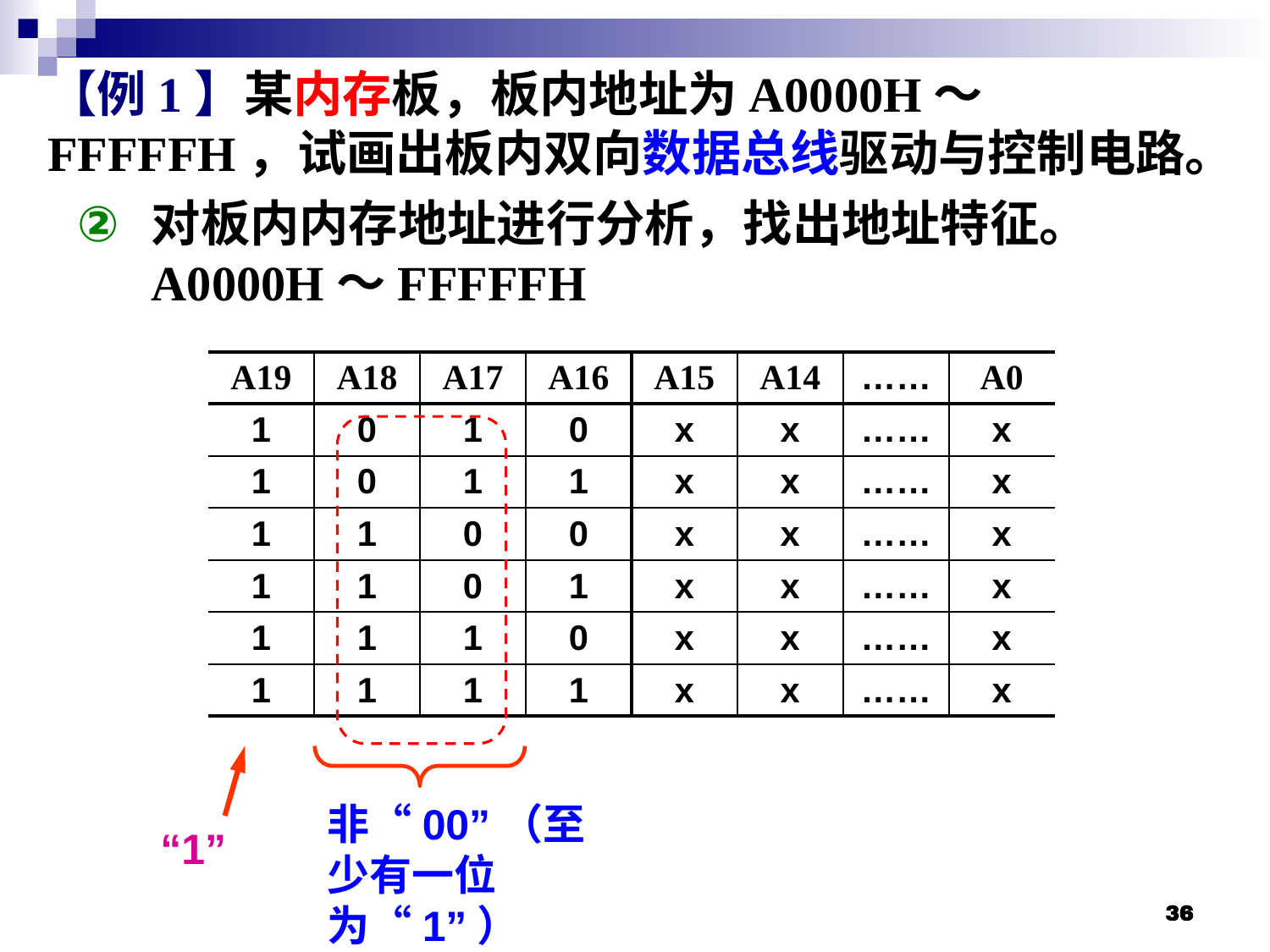

【例1】某内存板，板内地址为A0000H～FFFFFH，试画出板内双向数据总线驱动与控制电路。
对板内内存地址进行分析，找出地址特征。
A0000H～FFFFFH
| A19 | A18 | A17 | A16 | A15 | A14 | …… | A0 |
| --- | --- | --- | --- | --- | --- | --- | --- |
| 1 | 0 | 1 | 0 | x | x | …… | x |
| 1 | 0 | 1 | 1 | x | x | …… | x |
| 1 | 1 | 0 | 0 | x | x | …… | x |
| 1 | 1 | 0 | 1 | x | x | …… | x |
| 1 | 1 | 1 | 0 | x | x | …… | x |
| 1 | 1 | 1 | 1 | x | x | …… | x |

非“00”（至少有一位为“1”）
“1”
36